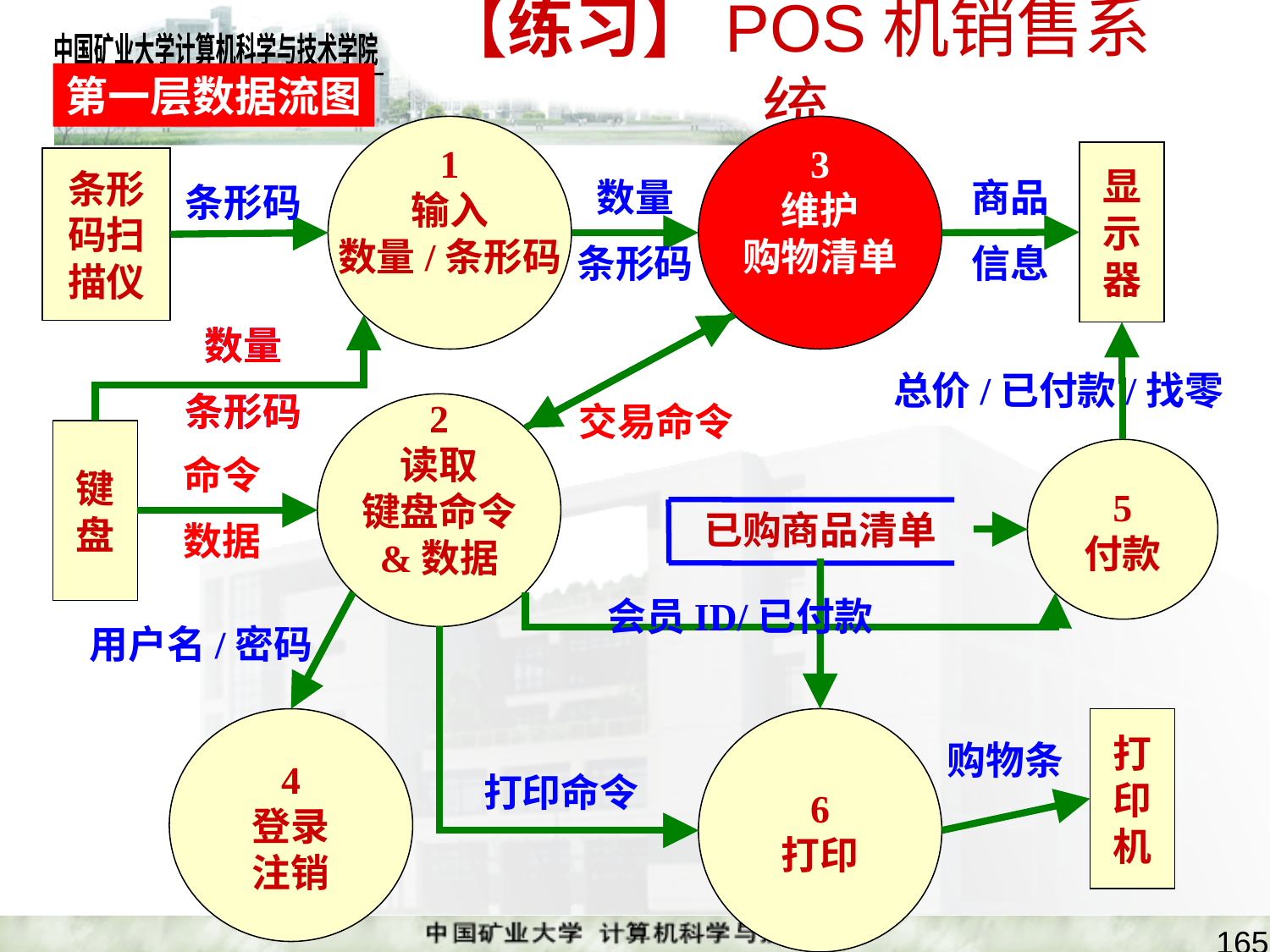

# 【练习】POS机销售系统
第一层数据流图
1
输入
数量/条形码

3
维护
购物清单

显
示
器
条形
码扫
描仪
数量
条形码
商品
信息
条形码
数量
条形码
数量
条形码
交易命令
总价/已付款/找零
2
读取
键盘命令
&数据

键
盘
5
付款
命令
数据
已购商品清单

会员ID/已付款
用户名/密码
打印命令
4
登录
注销
6
打印
打
印
机
购物条
165